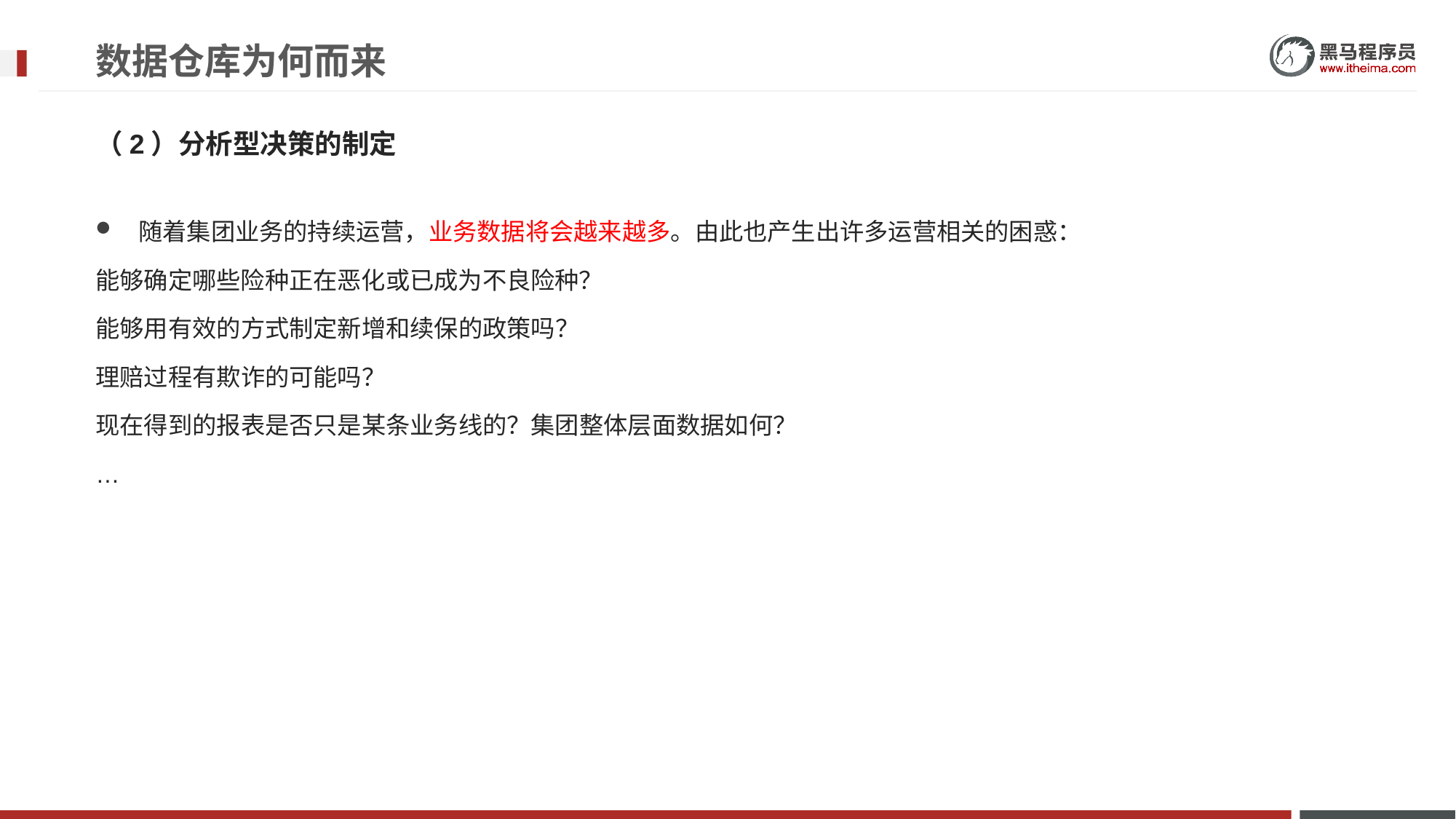

# 数据仓库为何而来
（2）分析型决策的制定
随着集团业务的持续运营，业务数据将会越来越多。由此也产生出许多运营相关的困惑：
能够确定哪些险种正在恶化或已成为不良险种？
能够用有效的方式制定新增和续保的政策吗？
理赔过程有欺诈的可能吗？
现在得到的报表是否只是某条业务线的？集团整体层面数据如何？
…